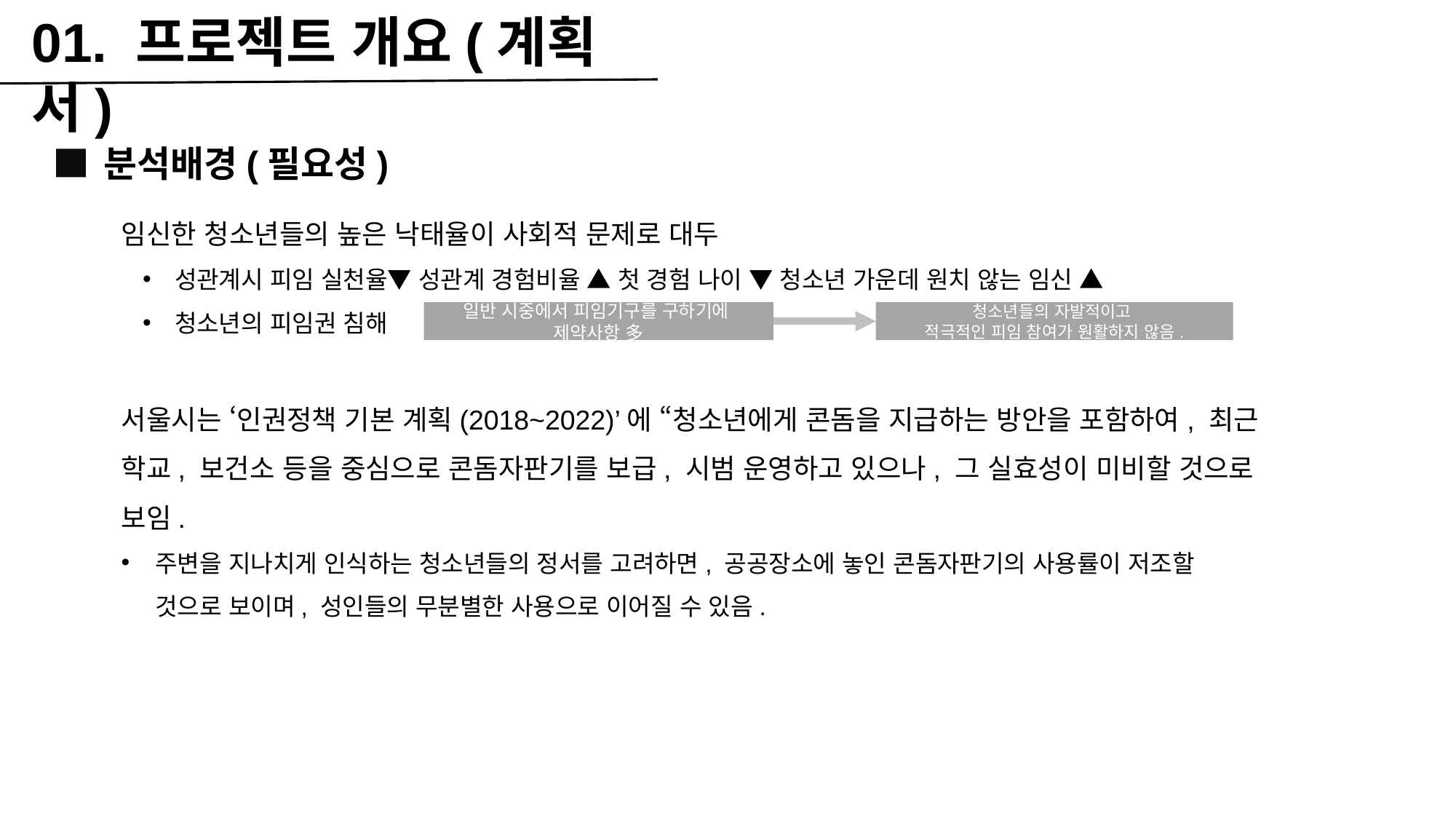

01. 프로젝트 개요(계획서)

분석배경(필요성)

임신한 청소년들의 높은 낙태율이 사회적 문제로 대두
성관계시 피임 실천율▼ 성관계 경험비율 ▲ 첫 경험 나이 ▼ 청소년 가운데 원치 않는 임신 ▲
청소년의 피임권 침해

서울시는 ‘인권정책 기본 계획(2018~2022)’에 “청소년에게 콘돔을 지급하는 방안을 포함하여, 최근 학교, 보건소 등을 중심으로 콘돔자판기를 보급, 시범 운영하고 있으나, 그 실효성이 미비할 것으로 보임.
주변을 지나치게 인식하는 청소년들의 정서를 고려하면, 공공장소에 놓인 콘돔자판기의 사용률이 저조할 것으로 보이며, 성인들의 무분별한 사용으로 이어질 수 있음.
일반 시중에서 피임기구를 구하기에
제약사항 多
청소년들의 자발적이고
적극적인 피임 참여가 원활하지 않음.